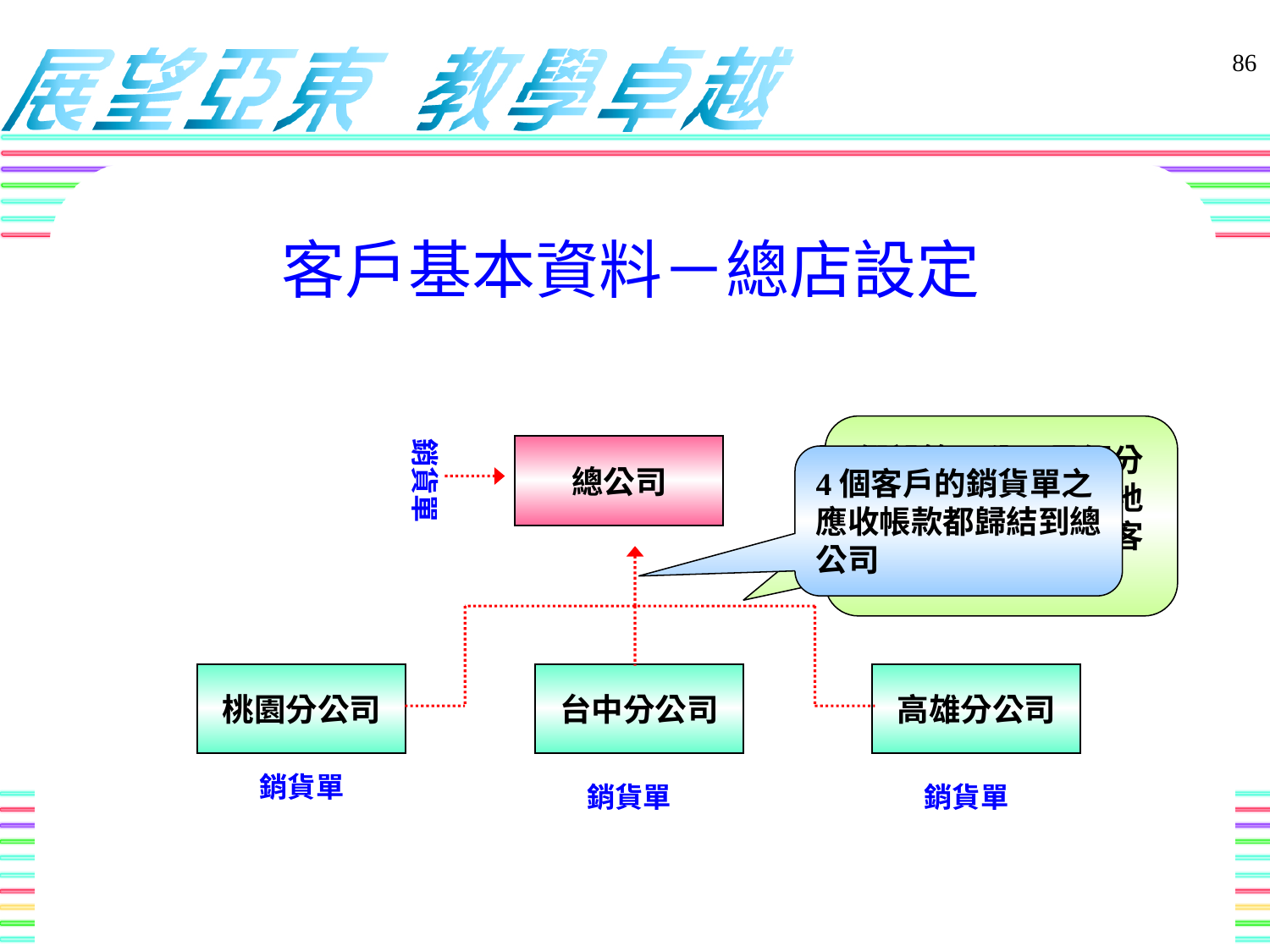

86
# 客戶基本資料－總店設定

假設第一公司是個分公司，有3個營運地點，必須建立4個客戶資料
銷貨單
總公司
4個客戶的銷貨單之應收帳款都歸結到總公司

桃園分公司
台中分公司
高雄分公司

銷貨單
銷貨單
銷貨單